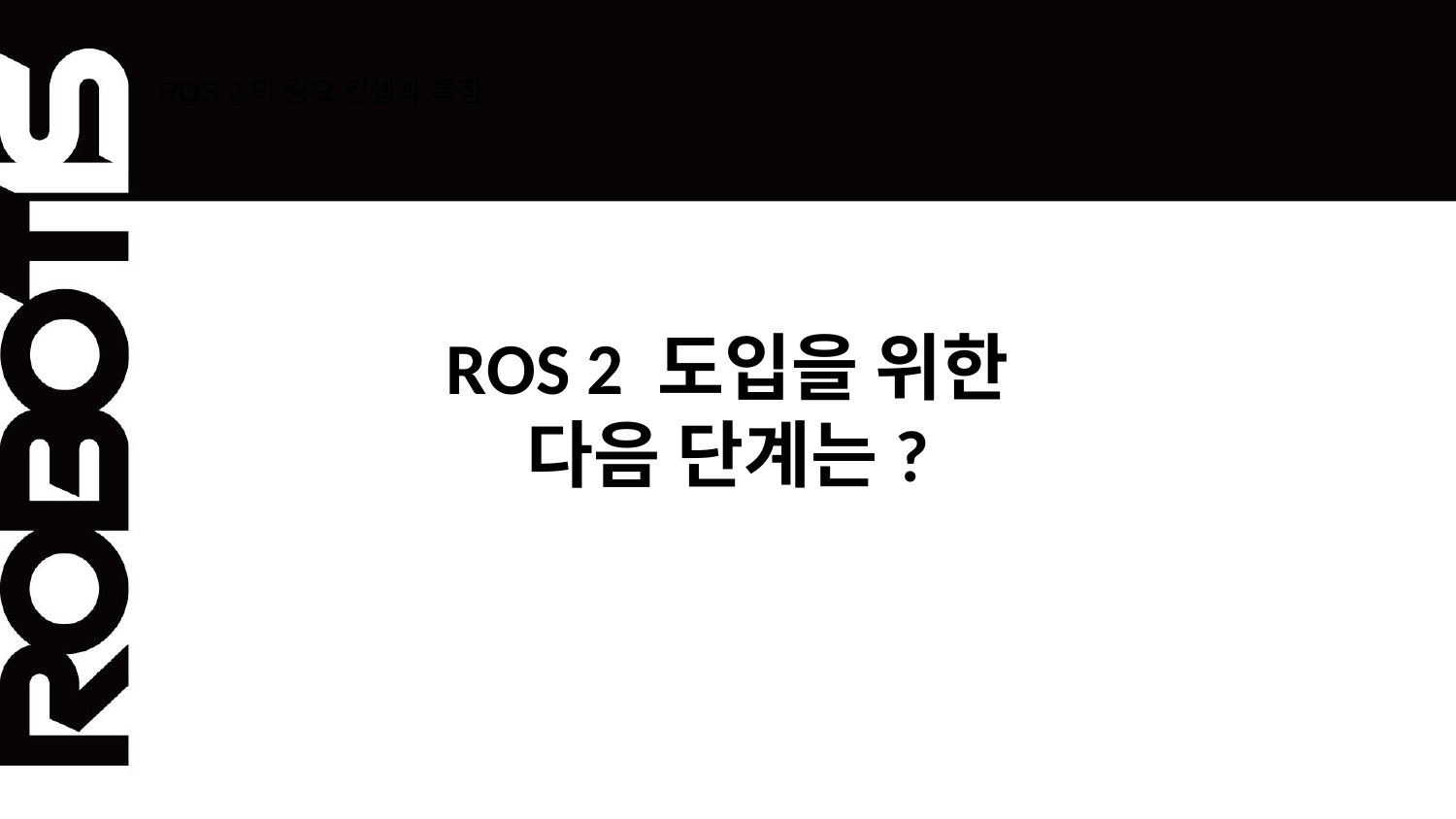

# ROS 2의 중요 컨셉과 특징
ROS 2 도입을 위한
다음 단계는?